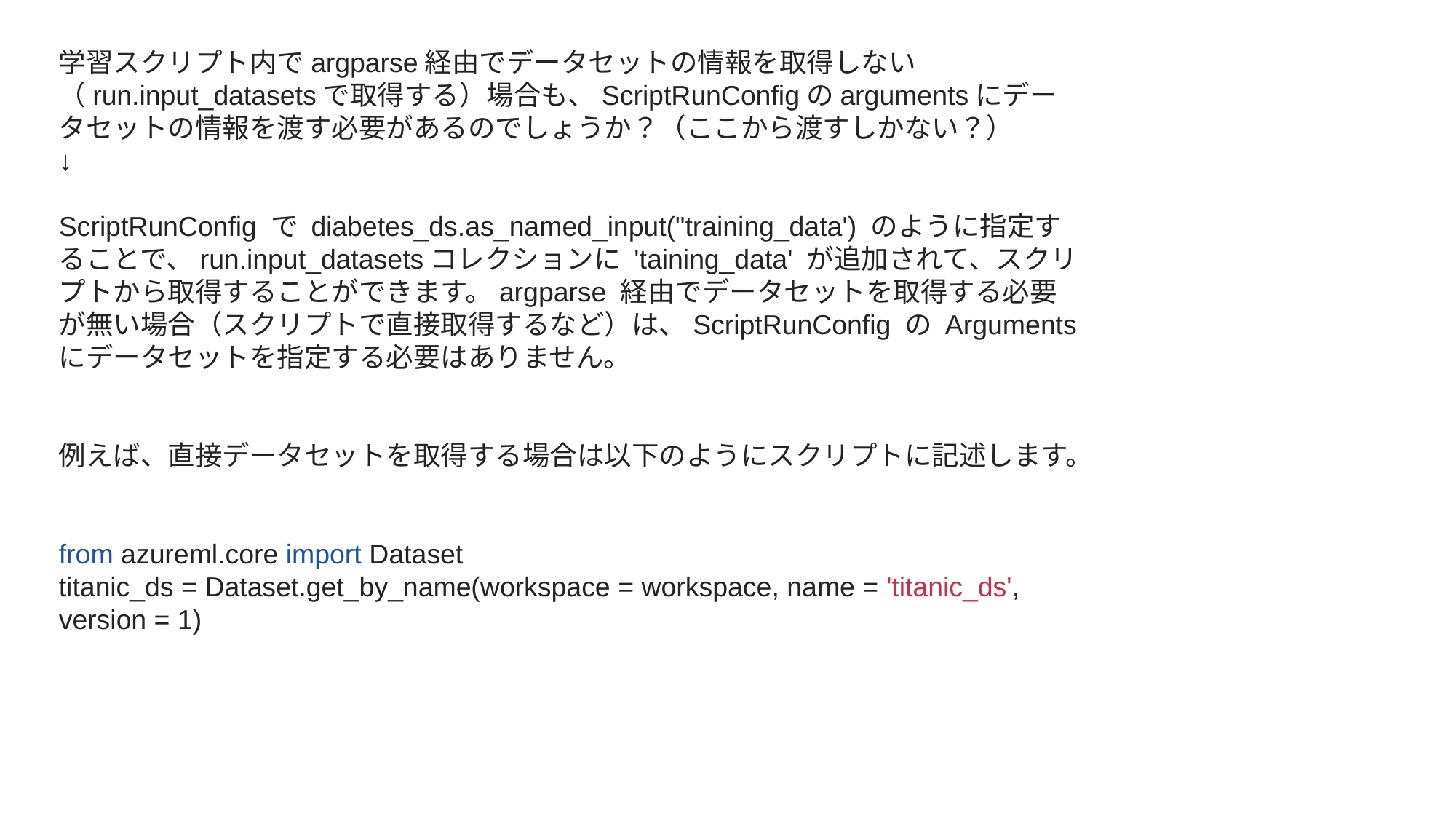

学習スクリプト内でargparse経由でデータセットの情報を取得しない（run.input_datasetsで取得する）場合も、ScriptRunConfigのargumentsにデータセットの情報を渡す必要があるのでしょうか？（ここから渡すしかない？）
↓
ScriptRunConfig で diabetes_ds.as_named_input("training_data') のように指定することで、run.input_datasetsコレクションに 'taining_data' が追加されて、スクリプトから取得することができます。argparse 経由でデータセットを取得する必要が無い場合（スクリプトで直接取得するなど）は、ScriptRunConfig の Arguments にデータセットを指定する必要はありません。

例えば、直接データセットを取得する場合は以下のようにスクリプトに記述します。

from azureml.core import Dataset
titanic_ds = Dataset.get_by_name(workspace = workspace, name = 'titanic_ds', version = 1)